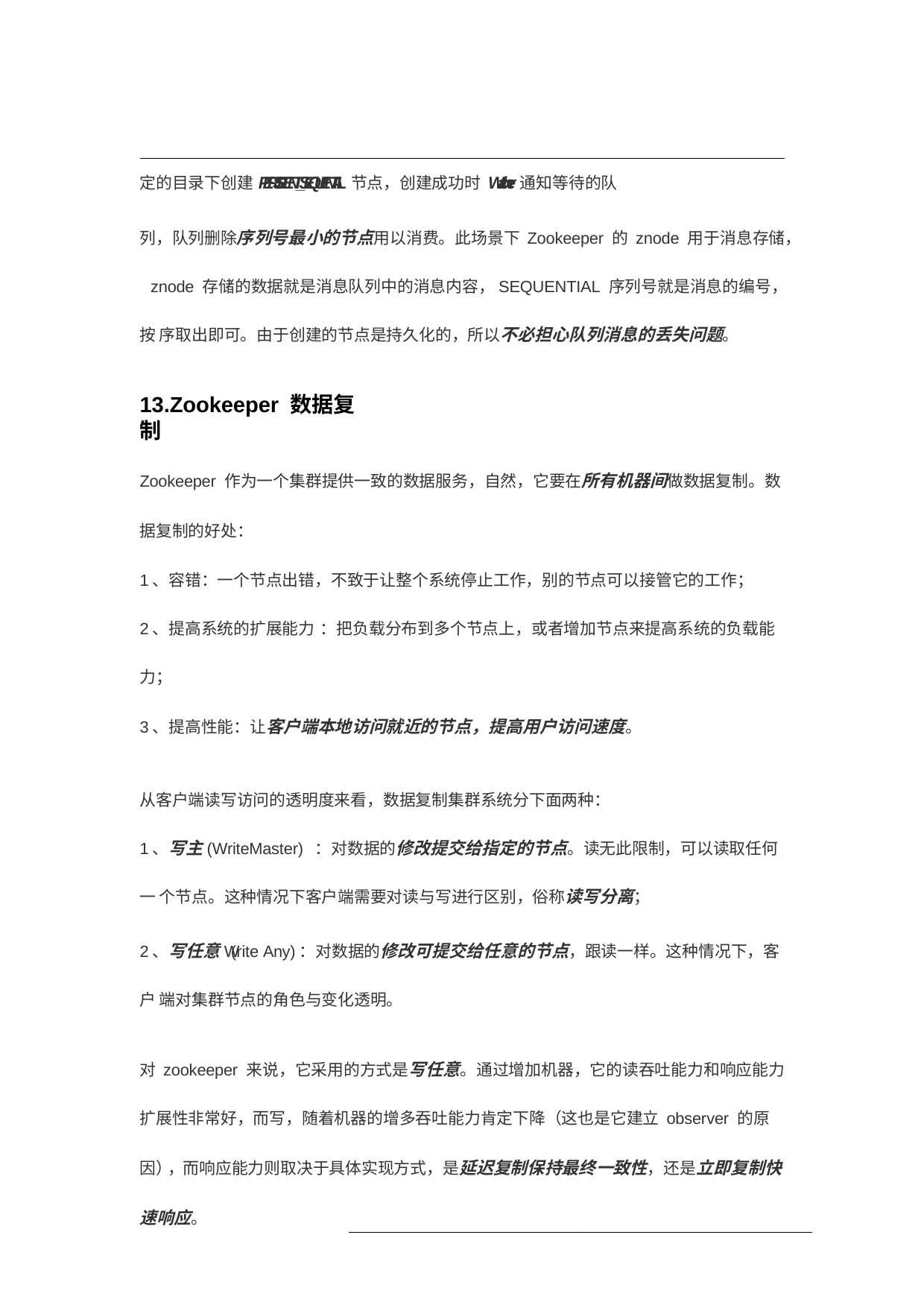

定的目录下创建PERSISTENT_SEQUENTIAL节点，创建成功时 Watcher通知等待的队
列，队列删除序列号最小的节点用以消费。此场景下 Zookeeper 的 znode 用于消息存储，  znode 存储的数据就是消息队列中的消息内容，SEQUENTIAL 序列号就是消息的编号，按 序取出即可。由于创建的节点是持久化的，所以不必担心队列消息的丢失问题。
13.Zookeeper 数据复制
Zookeeper 作为一个集群提供一致的数据服务，自然，它要在所有机器间做数据复制。数

据复制的好处：

1、容错：一个节点出错，不致于让整个系统停止工作，别的节点可以接管它的工作；
2、提高系统的扩展能力 ：把负载分布到多个节点上，或者增加节点来提高系统的负载能 力；

3、提高性能：让客户端本地访问就近的节点，提高用户访问速度。
从客户端读写访问的透明度来看，数据复制集群系统分下面两种：
1、写主(WriteMaster) ：对数据的修改提交给指定的节点。读无此限制，可以读取任何一 个节点。这种情况下客户端需要对读与写进行区别，俗称读写分离；
2、写任意W(	rite Any)：对数据的修改可提交给任意的节点，跟读一样。这种情况下，客户 端对集群节点的角色与变化透明。
对 zookeeper 来说，它采用的方式是写任意。通过增加机器，它的读吞吐能力和响应能力
扩展性非常好，而写，随着机器的增多吞吐能力肯定下降（这也是它建立 observer 的原因），  而响应能力则取决于具体实现方式，是延迟复制保持最终一致性，还是立即复制快速响应。